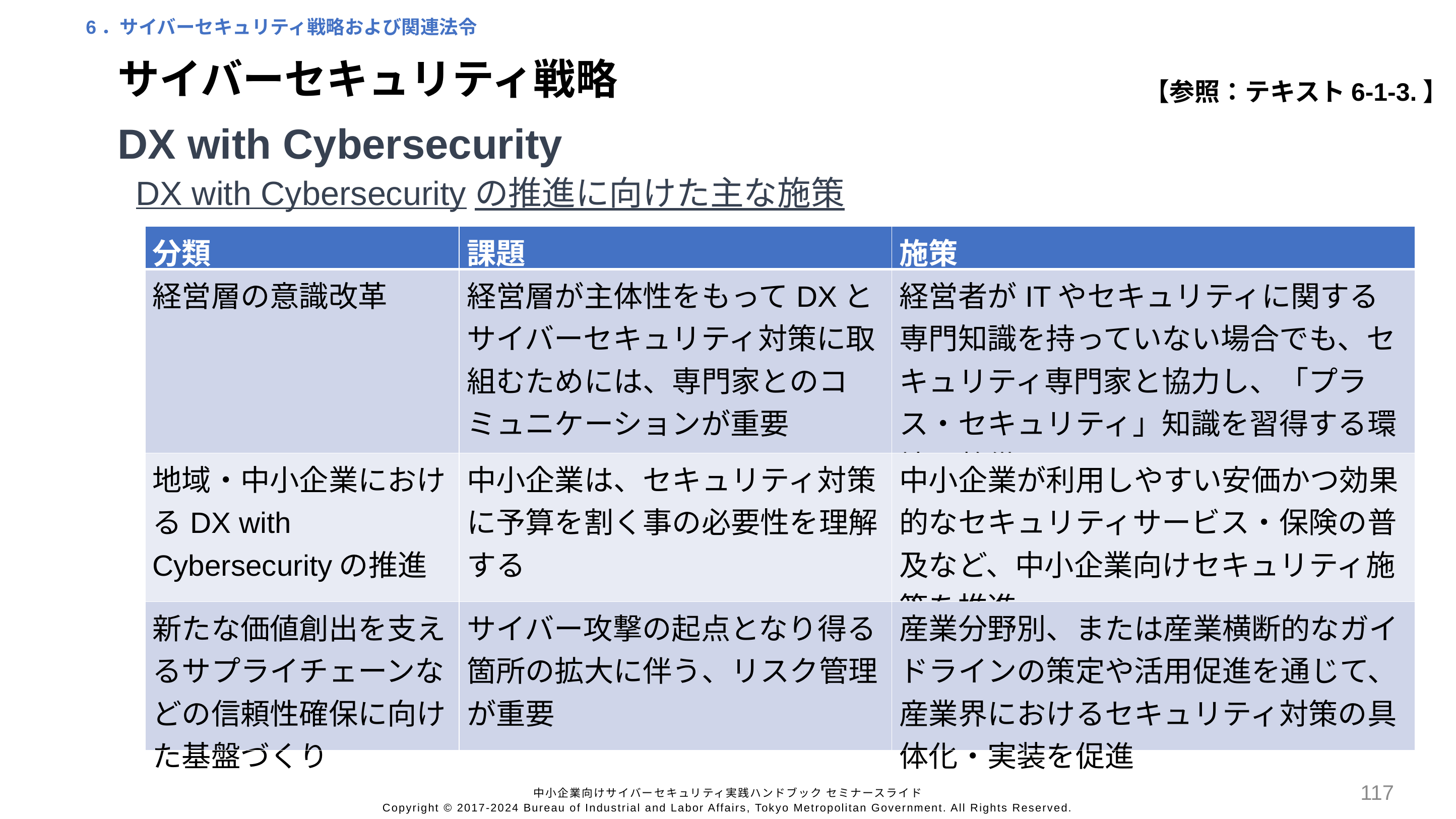

6．サイバーセキュリティ戦略および関連法令
サイバーセキュリティ戦略
【参照：テキスト6-1-3.】
DX with Cybersecurity
DX with Cybersecurityの推進に向けた主な施策

| 分類 | 課題 | 施策 |
| --- | --- | --- |
| 経営層の意識改革 | 経営層が主体性をもってDXとサイバーセキュリティ対策に取組むためには、専門家とのコミュニケーションが重要 | 経営者がITやセキュリティに関する専門知識を持っていない場合でも、セキュリティ専門家と協力し、「プラス・セキュリティ」知識を習得する環境を整備 |
| 地域・中小企業におけるDX with Cybersecurityの推進 | 中小企業は、セキュリティ対策に予算を割く事の必要性を理解する | 中小企業が利用しやすい安価かつ効果的なセキュリティサービス・保険の普及など、中小企業向けセキュリティ施策を推進 |
| 新たな価値創出を支えるサプライチェーンなどの信頼性確保に向けた基盤づくり | サイバー攻撃の起点となり得る箇所の拡大に伴う、リスク管理が重要 | 産業分野別、または産業横断的なガイドラインの策定や活用促進を通じて、産業界におけるセキュリティ対策の具体化・実装を促進 |
117